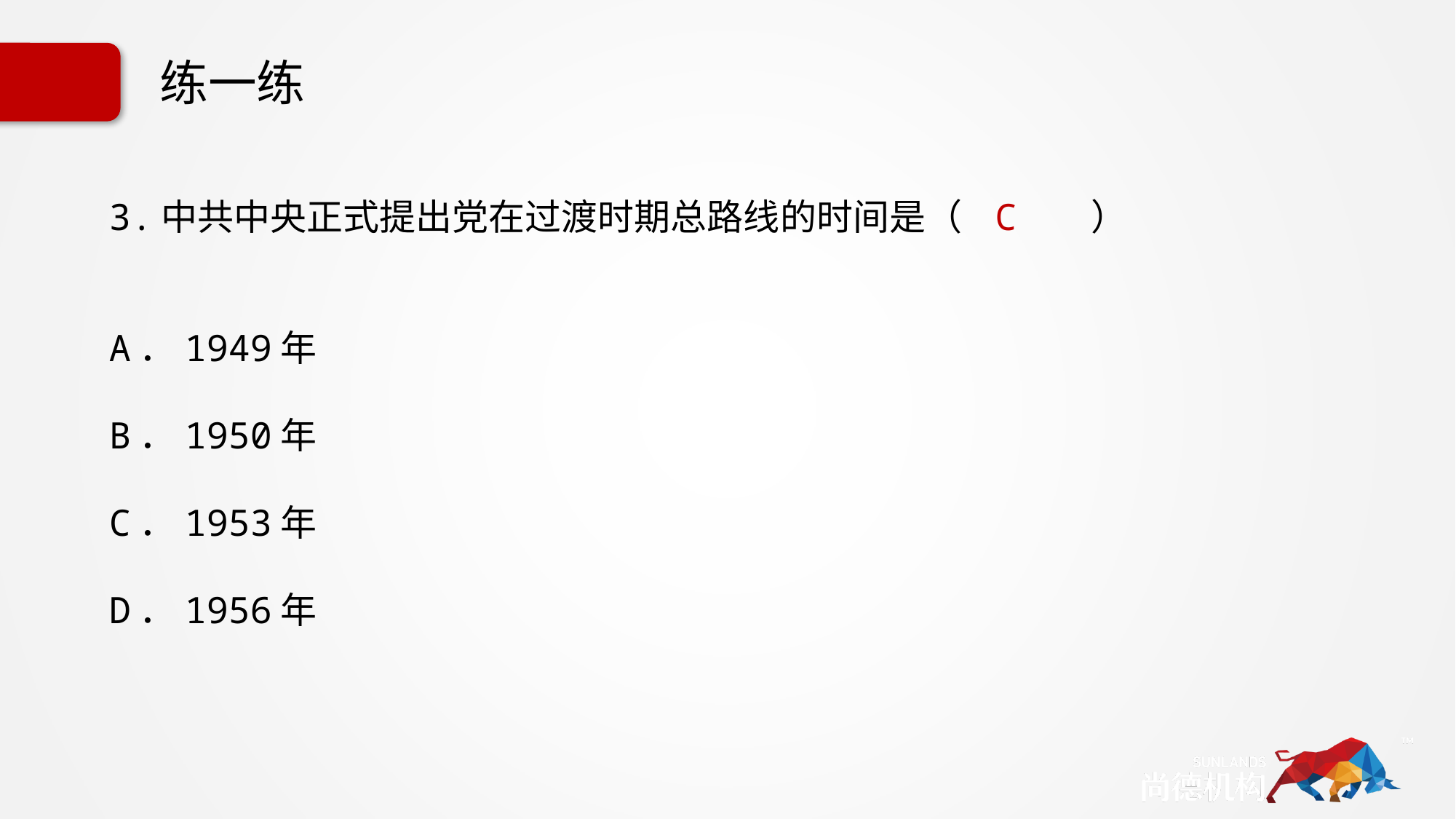

# 练一练
3.中共中央正式提出党在过渡时期总路线的时间是（   C   ）

A．1949年

B．1950年

C．1953年

D．1956年